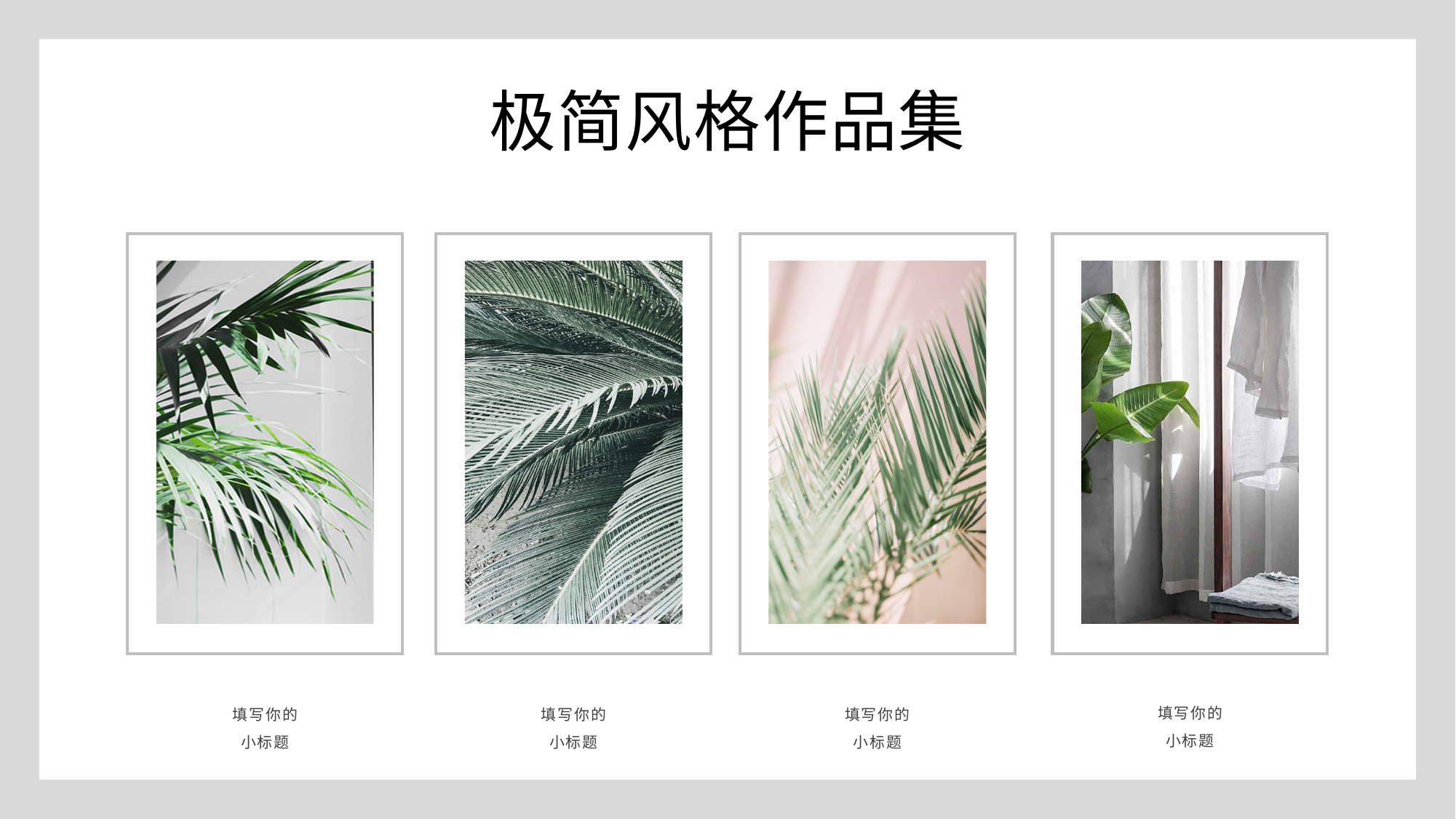

极简风格作品集

填写你的
小标题
填写你的
小标题
填写你的
小标题
填写你的
小标题